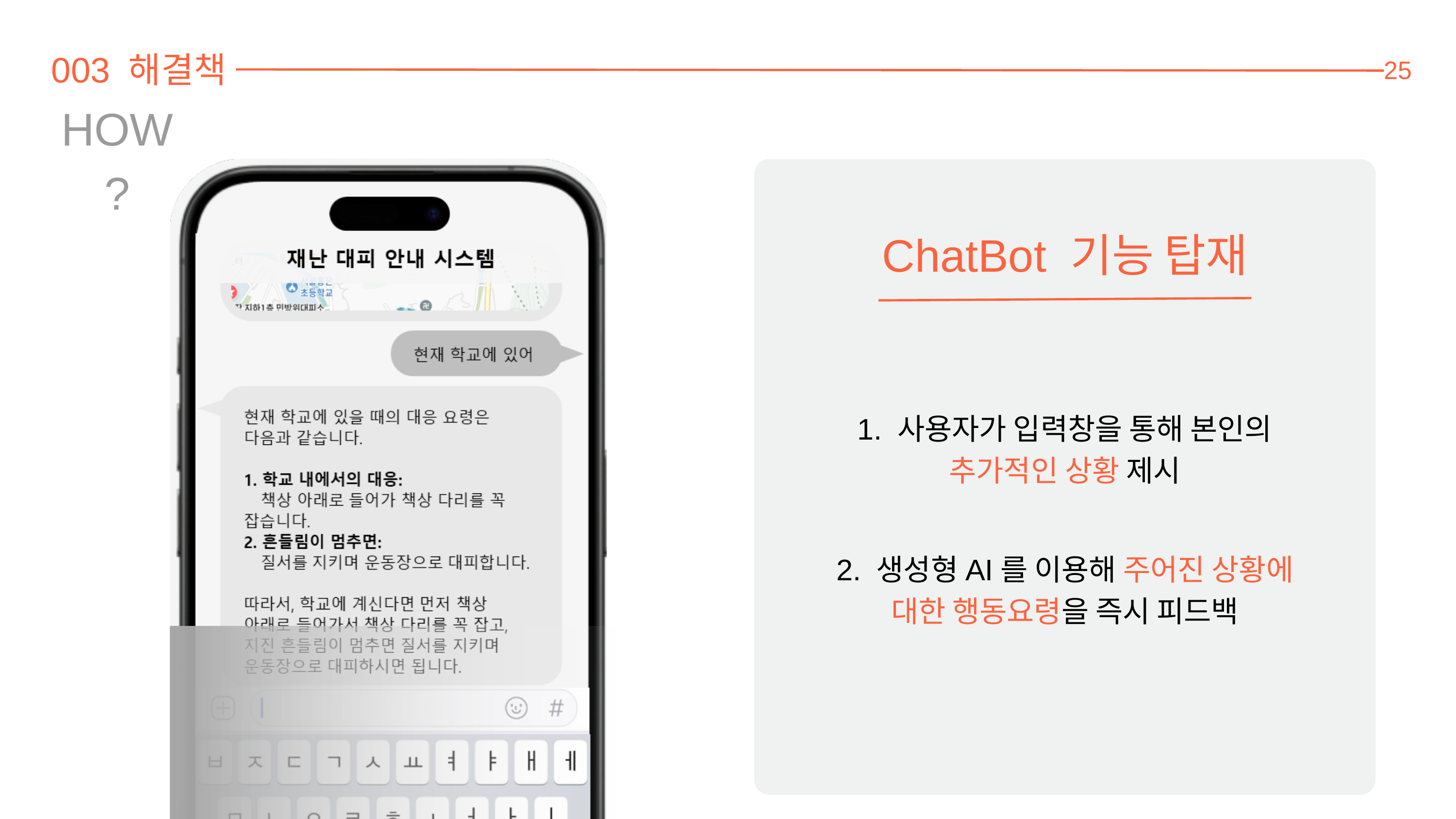

003 해결책
25

HOW?

ChatBot 기능 탑재

1. 사용자가 입력창을 통해 본인의 추가적인 상황 제시
2. 생성형AI를 이용해 주어진 상황에 대한 행동요령을 즉시 피드백